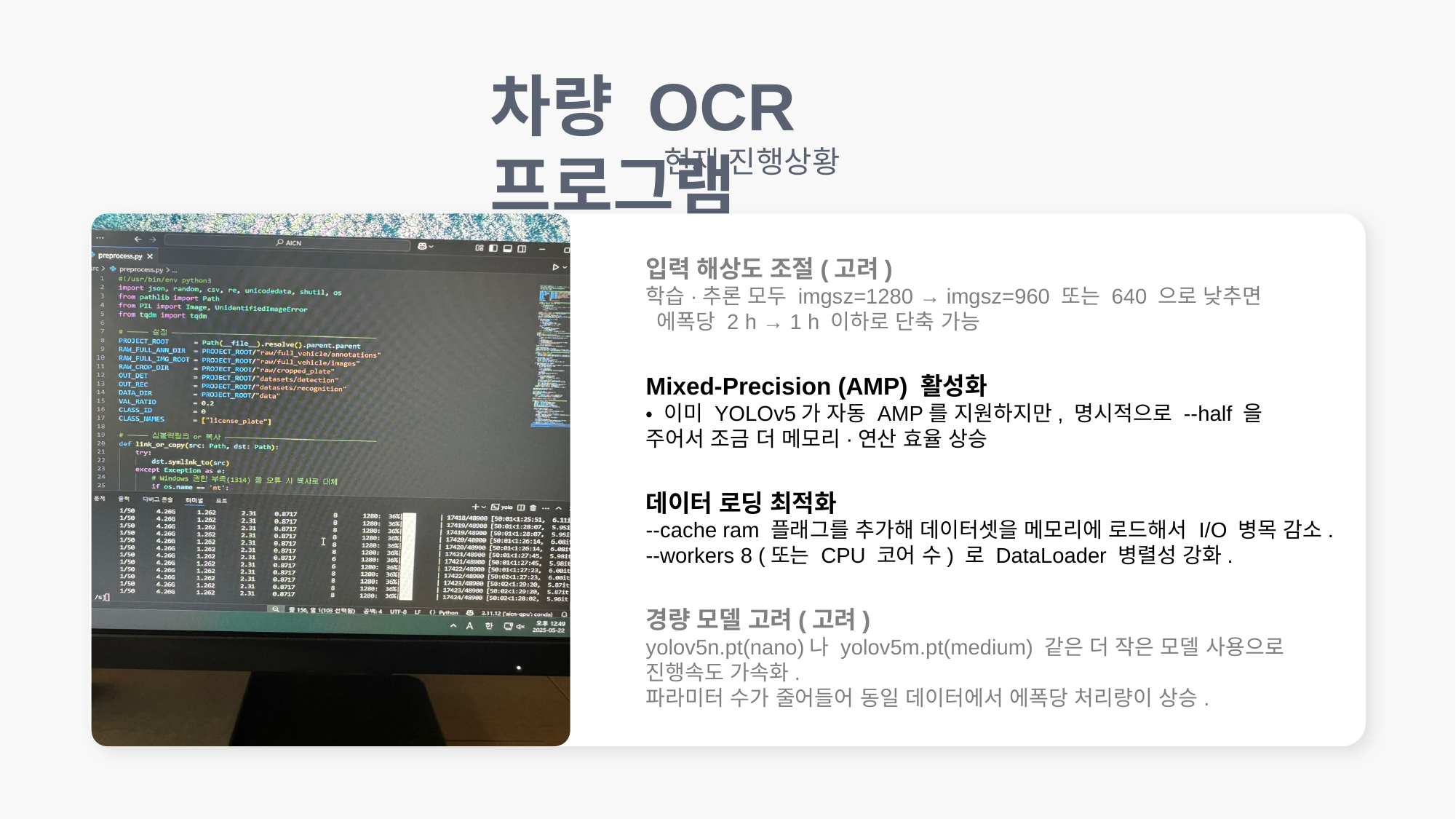

차량 OCR 프로그램
현재 진행상황

입력 해상도 조절(고려)
학습·추론 모두 imgsz=1280 → imgsz=960 또는 640 으로 낮추면
 에폭당 2 h → 1 h 이하로 단축 가능
Mixed-Precision (AMP) 활성화
• 이미 YOLOv5가 자동 AMP를 지원하지만, 명시적으로 --half 을 주어서 조금 더 메모리·연산 효율 상승
데이터 로딩 최적화
--cache ram 플래그를 추가해 데이터셋을 메모리에 로드해서 I/O 병목 감소.
--workers 8 (또는 CPU 코어 수) 로 DataLoader 병렬성 강화.
경량 모델 고려(고려)
yolov5n.pt(nano)나 yolov5m.pt(medium) 같은 더 작은 모델 사용으로 진행속도 가속화.
파라미터 수가 줄어들어 동일 데이터에서 에폭당 처리량이 상승.